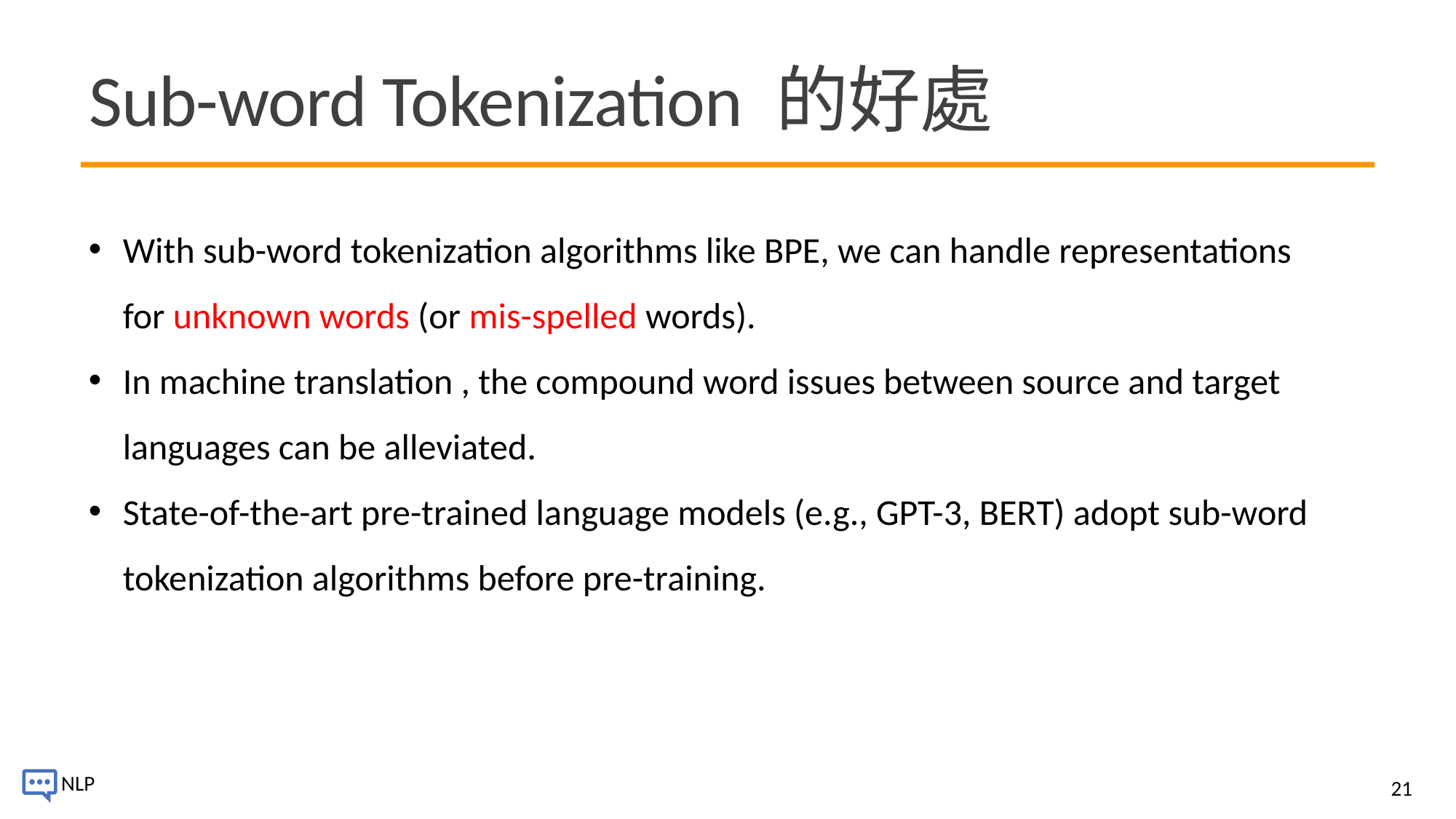

# Sub-word Tokenization 的好處
With sub-word tokenization algorithms like BPE, we can handle representations for unknown words (or mis-spelled words).
In machine translation , the compound word issues between source and target languages can be alleviated.
State-of-the-art pre-trained language models (e.g., GPT-3, BERT) adopt sub-word tokenization algorithms before pre-training.
21